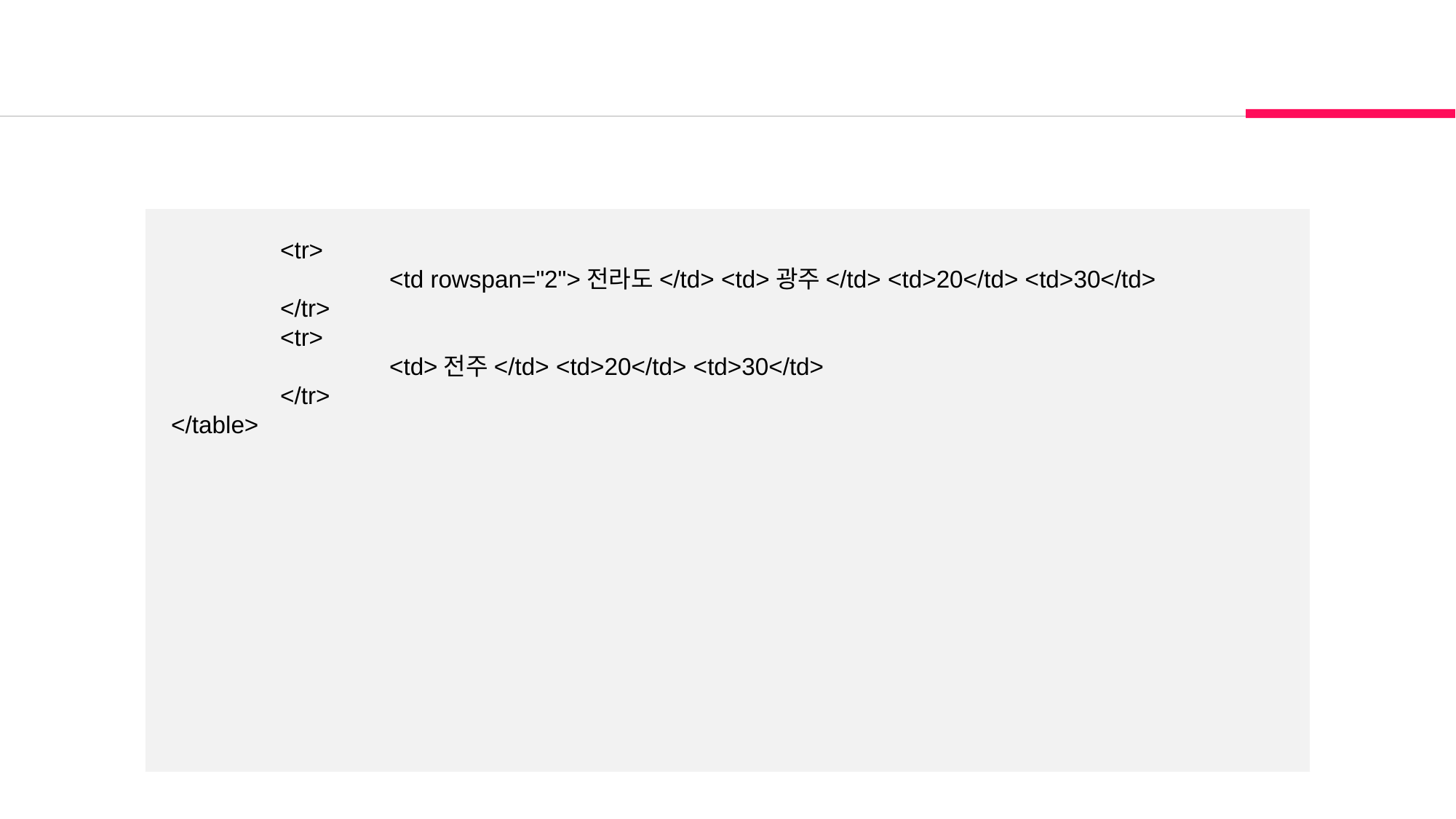

<tr>
		<td rowspan="2">전라도</td> <td>광주</td> <td>20</td> <td>30</td>
	</tr>
	<tr>
		<td>전주</td> <td>20</td> <td>30</td>
	</tr>
</table>